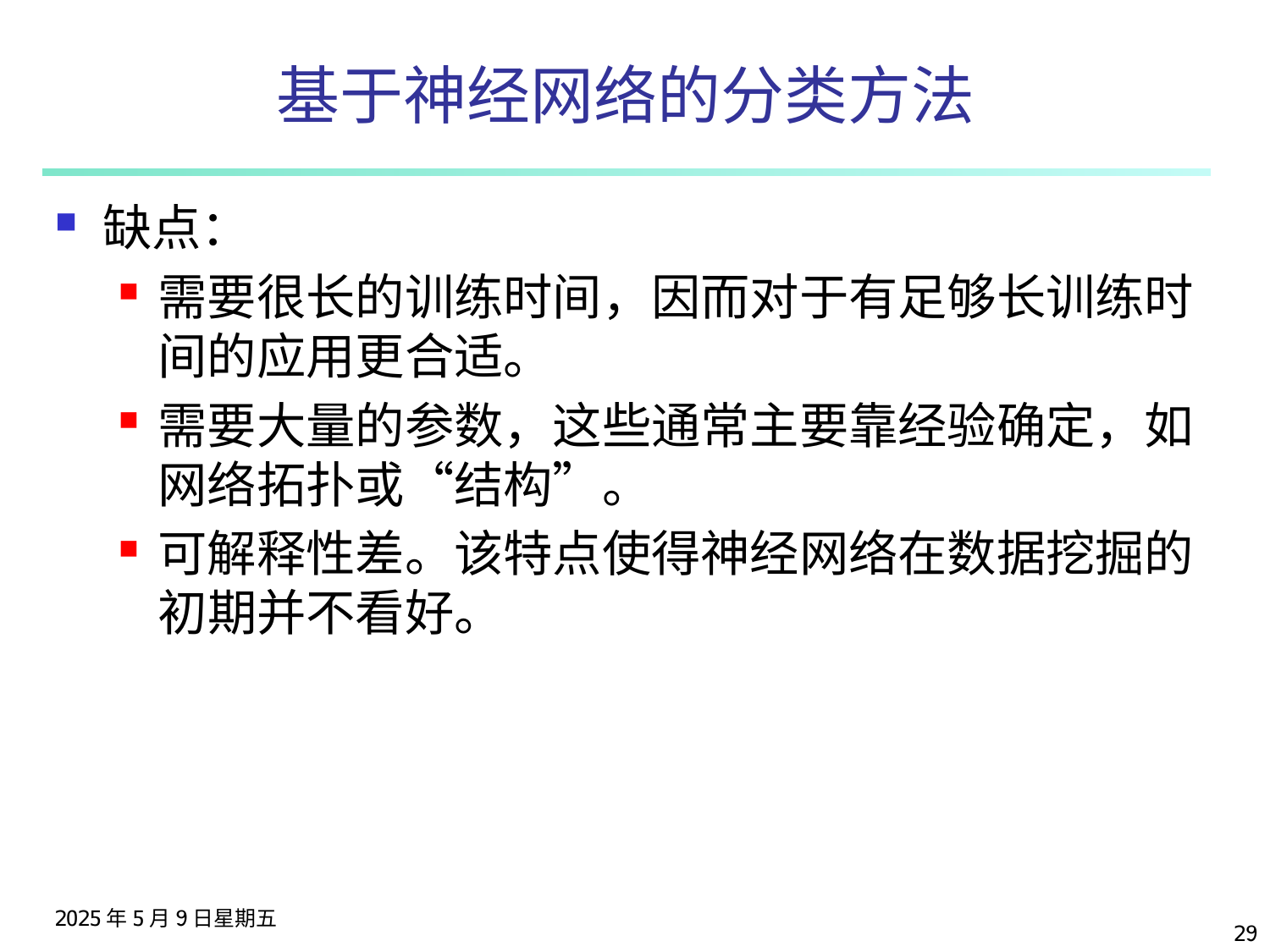

# 基于神经网络的分类方法
缺点：
需要很长的训练时间，因而对于有足够长训练时间的应用更合适。
需要大量的参数，这些通常主要靠经验确定，如网络拓扑或“结构”。
可解释性差。该特点使得神经网络在数据挖掘的初期并不看好。
2025年5月9日星期五
29